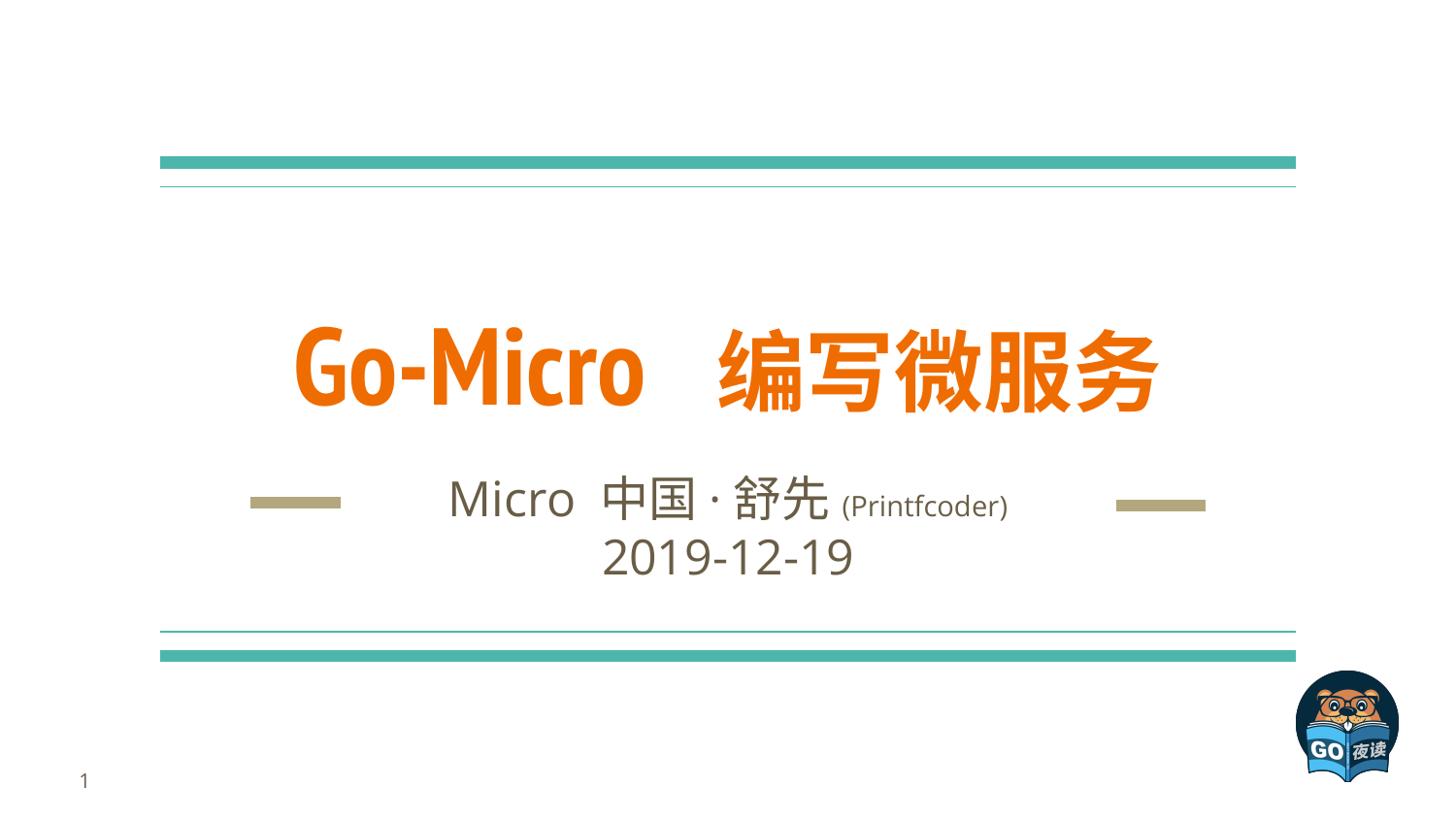

# Go-Micro  编写微服务
Micro 中国·舒先(Printfcoder)
2019-12-19
1